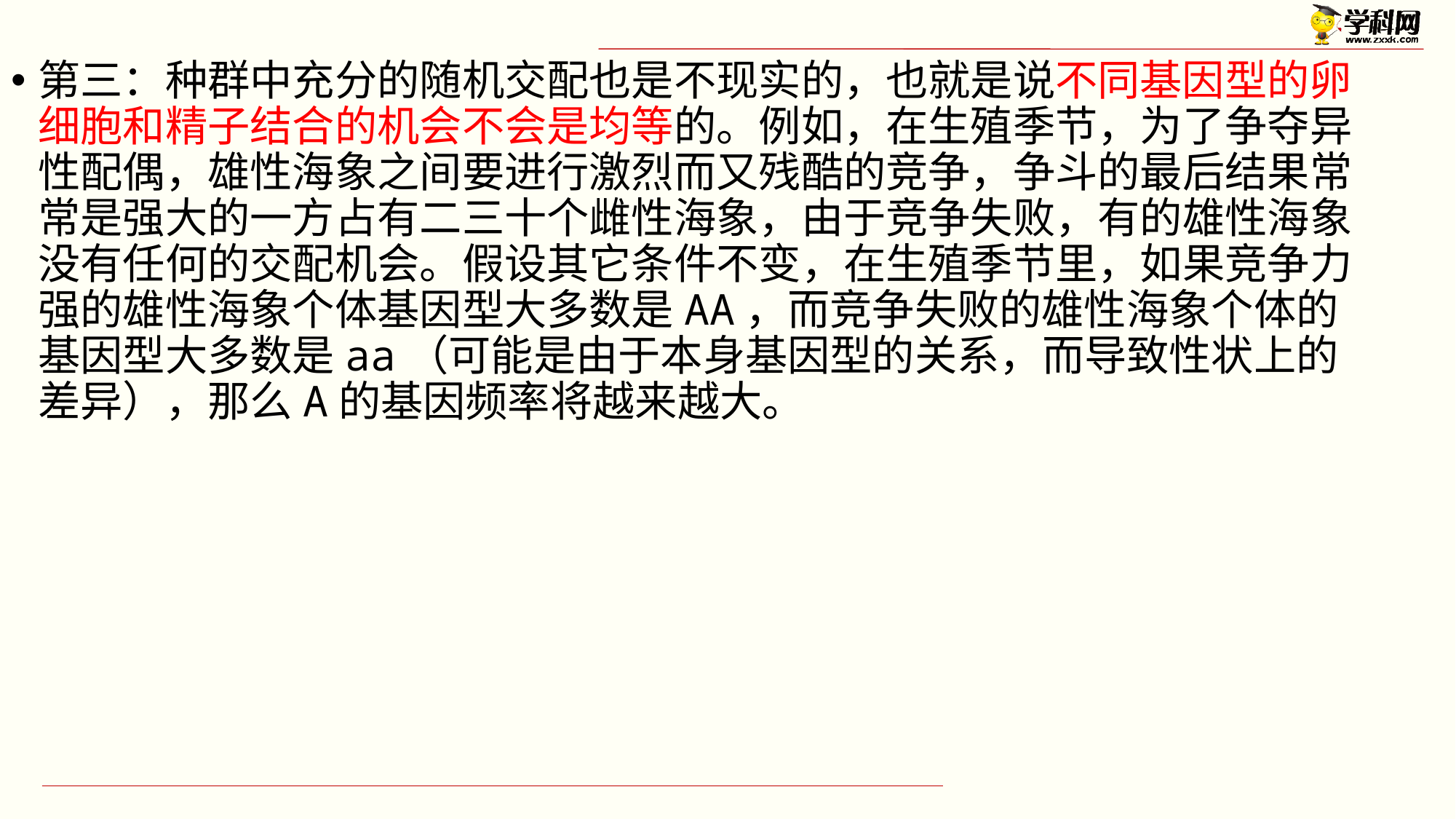

第三：种群中充分的随机交配也是不现实的，也就是说不同基因型的卵细胞和精子结合的机会不会是均等的。例如，在生殖季节，为了争夺异性配偶，雄性海象之间要进行激烈而又残酷的竞争，争斗的最后结果常常是强大的一方占有二三十个雌性海象，由于竞争失败，有的雄性海象没有任何的交配机会。假设其它条件不变，在生殖季节里，如果竞争力强的雄性海象个体基因型大多数是AA，而竞争失败的雄性海象个体的基因型大多数是aa（可能是由于本身基因型的关系，而导致性状上的差异），那么A的基因频率将越来越大。